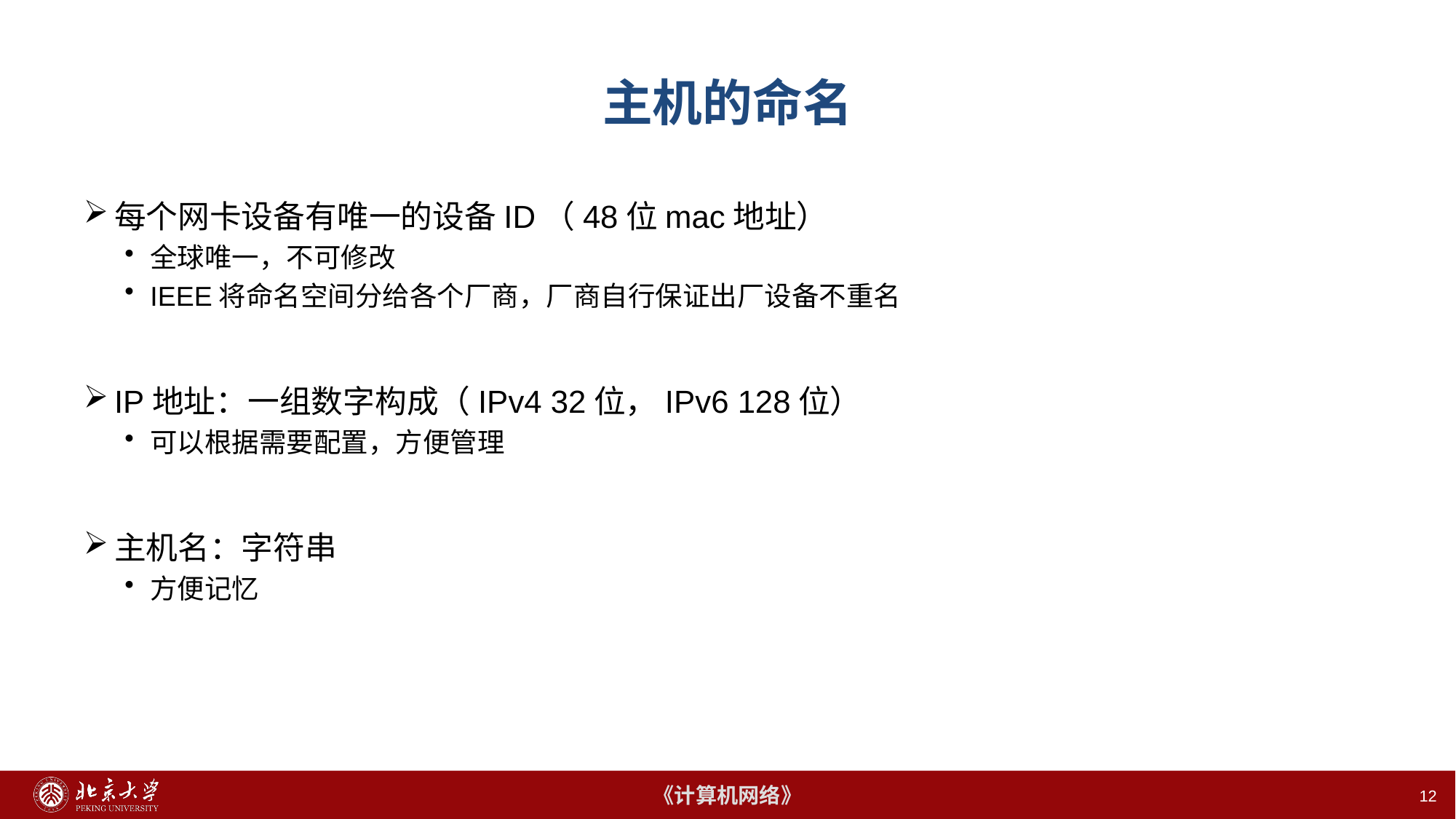

# 主机的命名
每个网卡设备有唯一的设备ID（48位mac地址）
全球唯一，不可修改
IEEE将命名空间分给各个厂商，厂商自行保证出厂设备不重名

IP地址：一组数字构成（IPv4 32位，IPv6 128位）
可以根据需要配置，方便管理

主机名：字符串
方便记忆
12